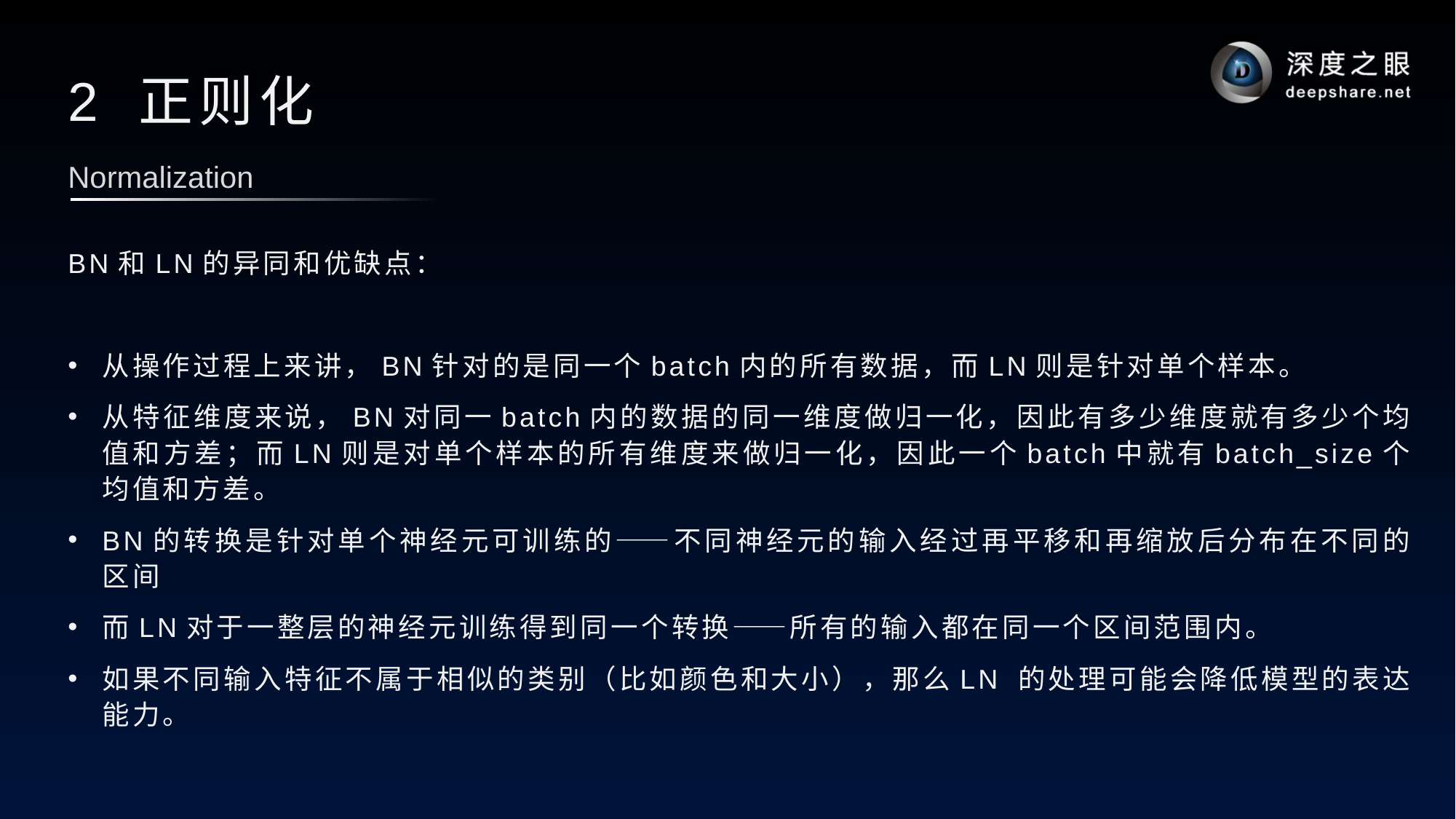

# 2 正则化
Normalization
BN和LN的异同和优缺点：

从操作过程上来讲，BN针对的是同一个batch内的所有数据，而LN则是针对单个样本。
从特征维度来说，BN对同一batch内的数据的同一维度做归一化，因此有多少维度就有多少个均值和方差；而LN则是对单个样本的所有维度来做归一化，因此一个batch中就有batch_size个均值和方差。
BN的转换是针对单个神经元可训练的——不同神经元的输入经过再平移和再缩放后分布在不同的区间
而LN对于一整层的神经元训练得到同一个转换——所有的输入都在同一个区间范围内。
如果不同输入特征不属于相似的类别（比如颜色和大小），那么LN 的处理可能会降低模型的表达能力。